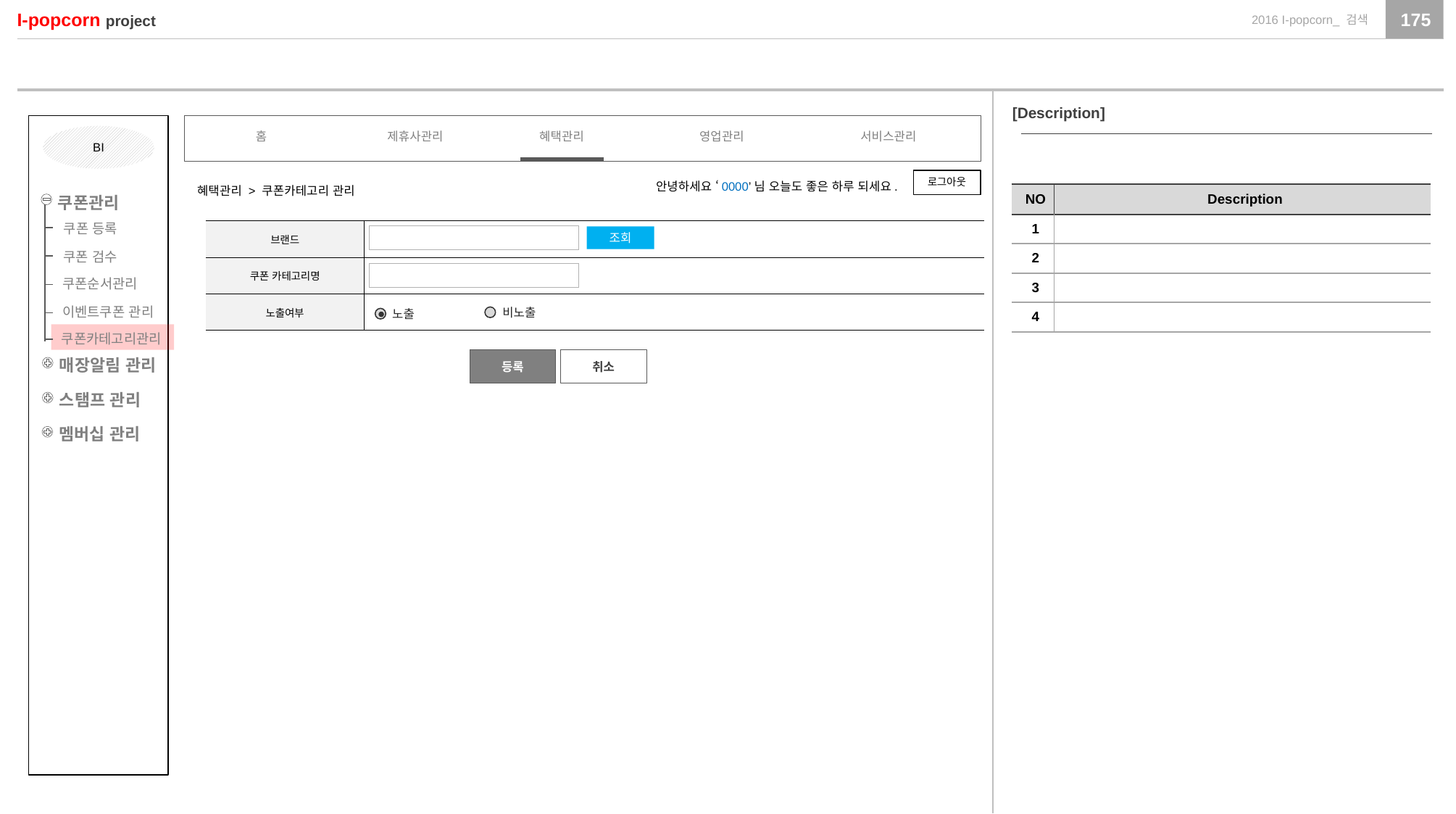

[Description]

홈
제휴사관리
혜택관리
영업관리
서비스관리
BI
로그아웃

안녕하세요 ‘0000’님 오늘도 좋은 하루 되세요.
혜택관리 > 쿠폰카테고리 관리
| NO | Description |
| --- | --- |
| 1 |  |
| 2 |  |
| 3 |  |
| 4 |  |
쿠폰관리

쿠폰 등록
| 브랜드 |  |
| --- | --- |
| 쿠폰 카테고리명 |  |
| 노출여부 |  |

조회
쿠폰 검수

쿠폰순서관리
이벤트쿠폰 관리
비노출

노출

쿠폰카테고리관리
매장알림 관리
등록
취소

스탬프 관리

멤버십 관리